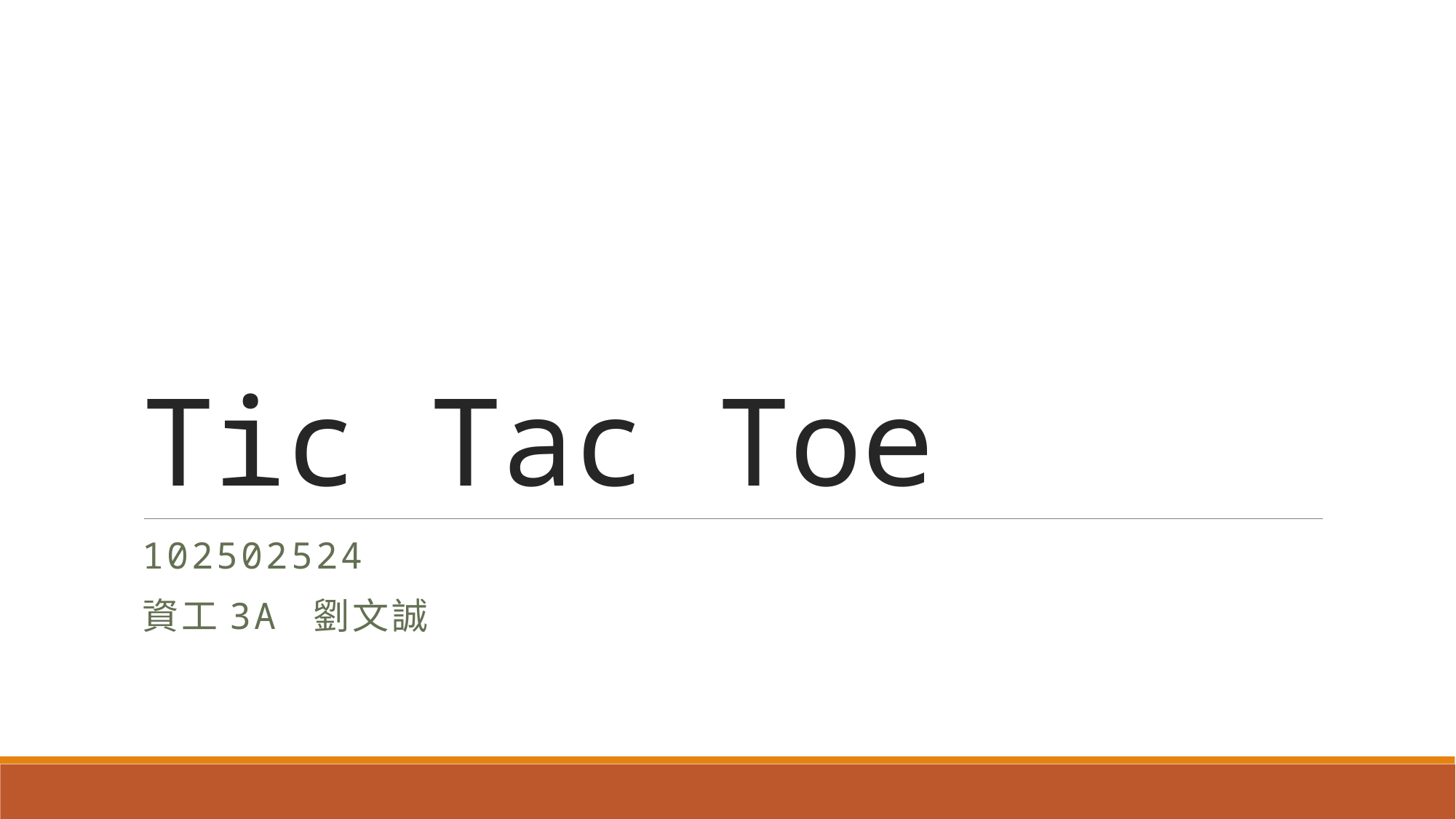

# Tic Tac Toe
102502524
資工3A 劉文誠